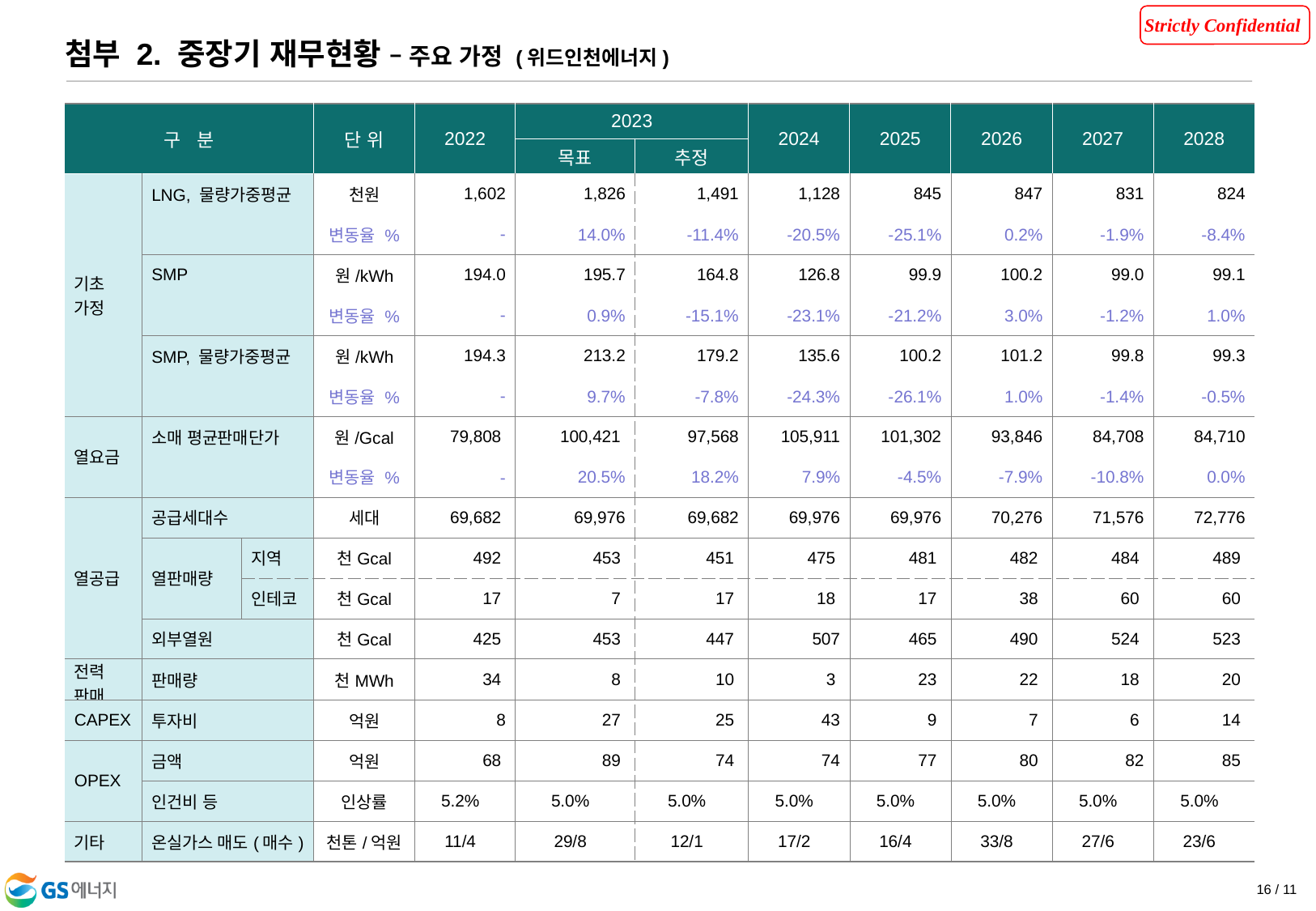

첨부 2. 중장기 재무현황 – 주요 가정 (위드인천에너지)
| 구   분 |  |  | 단 위 | 2022 | 2023 |  | 2024 | 2025 | 2026 | 2027 | 2028 |
| --- | --- | --- | --- | --- | --- | --- | --- | --- | --- | --- | --- |
|  |  |  |  |  | 목표 | 추정 |  |  |  |  |  |
| 기초 가정 | LNG, 물량가중평균 |  | 천원 | 1,602 | 1,826 | 1,491 | 1,128 | 845 | 847 | 831 | 824 |
|  |  |  | 변동율 % | - | 14.0% | -11.4% | -20.5% | -25.1% | 0.2% | -1.9% | -8.4% |
|  | SMP |  | 원/kWh | 194.0 | 195.7 | 164.8 | 126.8 | 99.9 | 100.2 | 99.0 | 99.1 |
|  |  |  | 변동율 % | - | 0.9% | -15.1% | -23.1% | -21.2% | 3.0% | -1.2% | 1.0% |
|  | SMP, 물량가중평균 |  | 원/kWh | 194.3 | 213.2 | 179.2 | 135.6 | 100.2 | 101.2 | 99.8 | 99.3 |
|  |  |  | 변동율 % | - | 9.7% | -7.8% | -24.3% | -26.1% | 1.0% | -1.4% | -0.5% |
| 열요금 | 소매 평균판매단가 |  | 원/Gcal | 79,808 | 100,421 | 97,568 | 105,911 | 101,302 | 93,846 | 84,708 | 84,710 |
|  |  |  | 변동율 % | - | 20.5% | 18.2% | 7.9% | -4.5% | -7.9% | -10.8% | 0.0% |
| 열공급 | 공급세대수 |  | 세대 | 69,682 | 69,976 | 69,682 | 69,976 | 69,976 | 70,276 | 71,576 | 72,776 |
|  | 열판매량 | 지역 | 천Gcal | 492 | 453 | 451 | 475 | 481 | 482 | 484 | 489 |
|  |  | 인테코 | 천Gcal | 17 | 7 | 17 | 18 | 17 | 38 | 60 | 60 |
|  | 외부열원 |  | 천Gcal | 425 | 453 | 447 | 507 | 465 | 490 | 524 | 523 |
| 전력 판매 | 판매량 |  | 천MWh | 34 | 8 | 10 | 3 | 23 | 22 | 18 | 20 |
| CAPEX | 투자비 |  | 억원 | 8 | 27 | 25 | 43 | 9 | 7 | 6 | 14 |
| OPEX | 금액 |  | 억원 | 68 | 89 | 74 | 74 | 77 | 80 | 82 | 85 |
|  | 인건비 등 |  | 인상률 | 5.2% | 5.0% | 5.0% | 5.0% | 5.0% | 5.0% | 5.0% | 5.0% |
| 기타 | 온실가스 매도(매수) |  | 천톤/억원 | 11/4 | 29/8 | 12/1 | 17/2 | 16/4 | 33/8 | 27/6 | 23/6 |